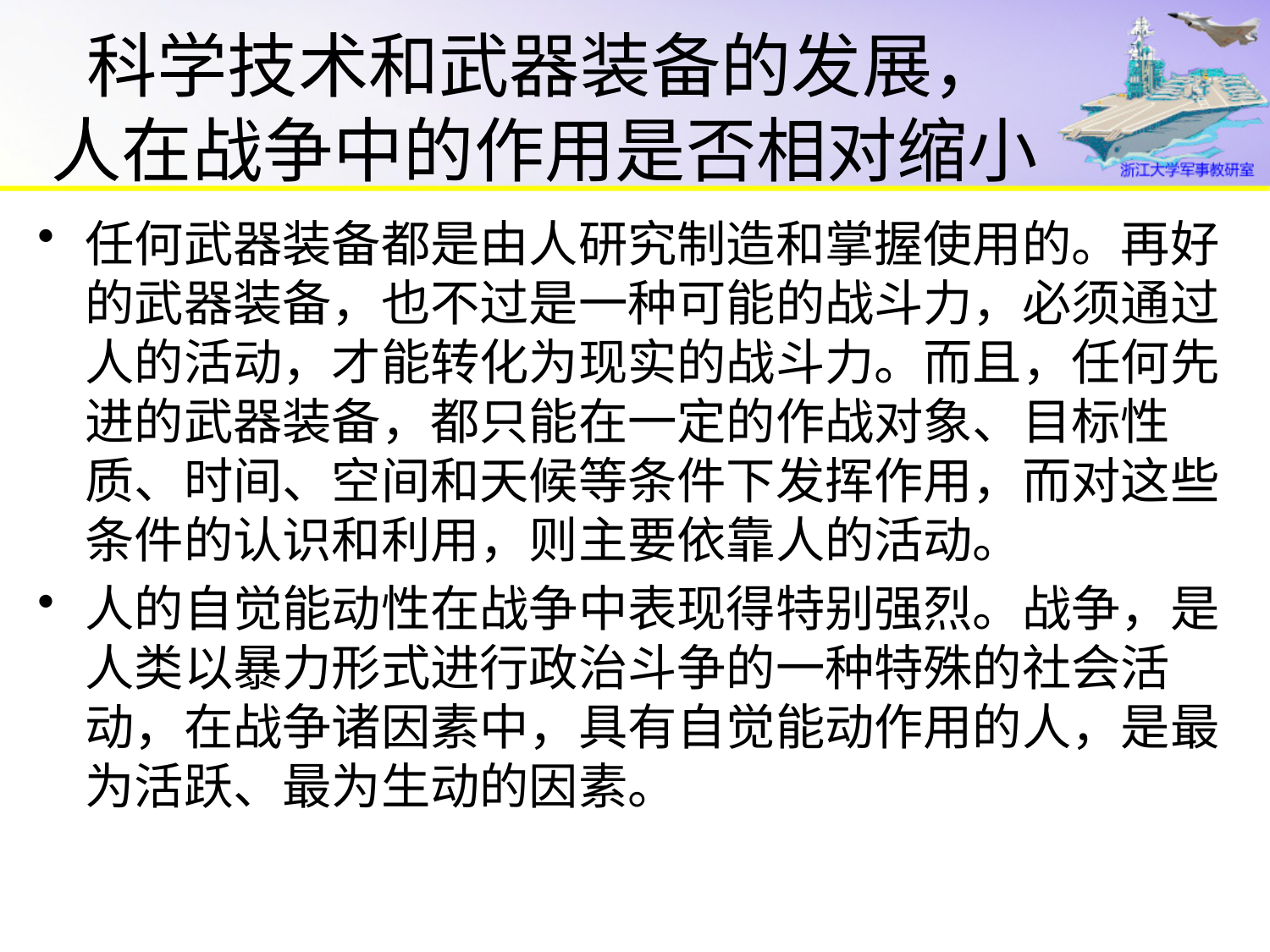

# 科学技术和武器装备的发展， 人在战争中的作用是否相对缩小
任何武器装备都是由人研究制造和掌握使用的。再好的武器装备，也不过是一种可能的战斗力，必须通过人的活动，才能转化为现实的战斗力。而且，任何先进的武器装备，都只能在一定的作战对象、目标性质、时间、空间和天候等条件下发挥作用，而对这些条件的认识和利用，则主要依靠人的活动。
人的自觉能动性在战争中表现得特别强烈。战争，是人类以暴力形式进行政治斗争的一种特殊的社会活动，在战争诸因素中，具有自觉能动作用的人，是最为活跃、最为生动的因素。